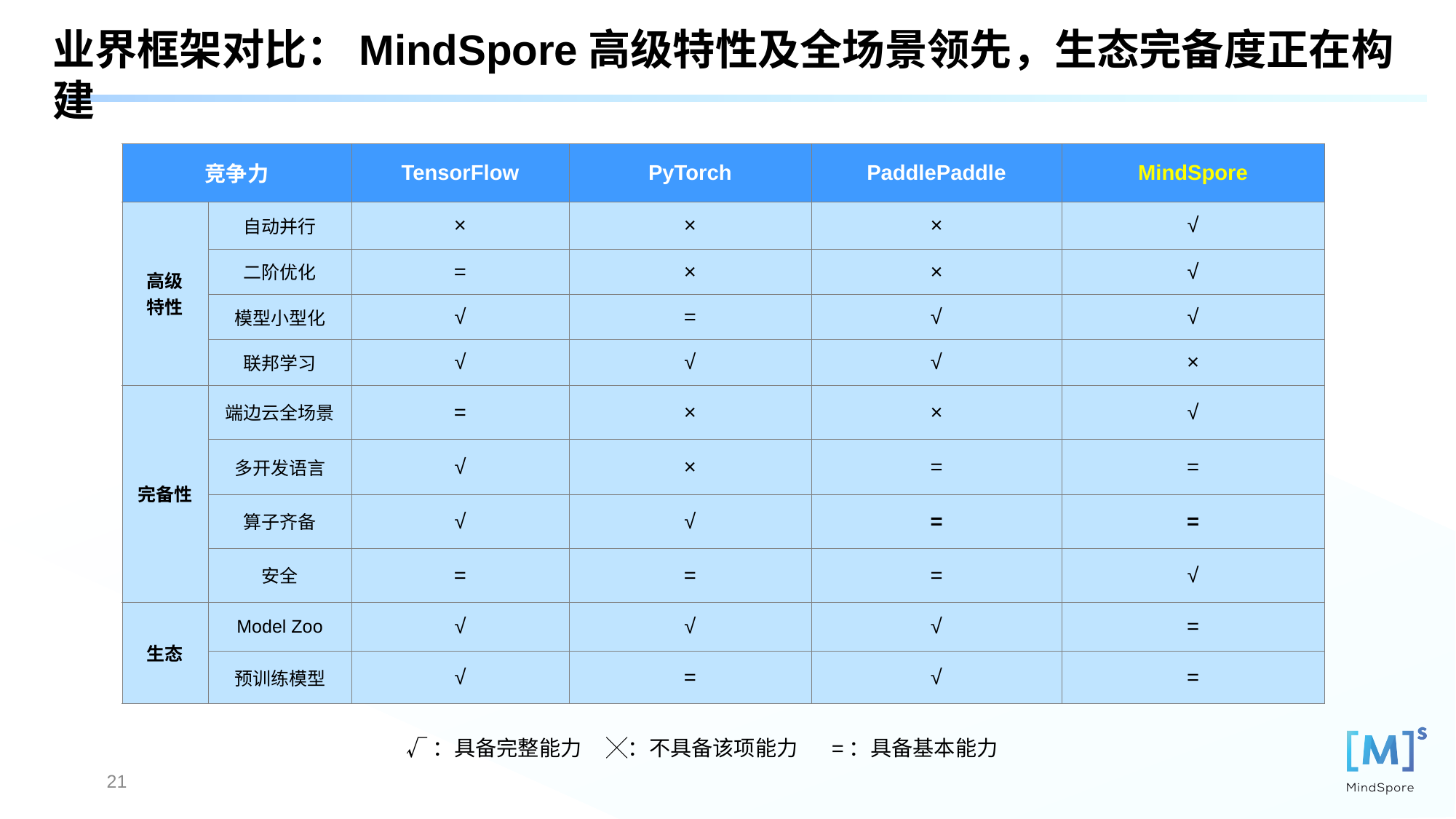

业界框架对比：MindSpore高级特性及全场景领先，生态完备度正在构建
| 竞争力 |  | TensorFlow | PyTorch | PaddlePaddle | MindSpore |
| --- | --- | --- | --- | --- | --- |
| 高级 特性 | 自动并行 | × | × | × | √ |
|  | 二阶优化 | = | × | × | √ |
|  | 模型小型化 | √ | = | √ | √ |
|  | 联邦学习 | √ | √ | √ | × |
| 完备性 | 端边云全场景 | = | × | × | √ |
|  | 多开发语言 | √ | × | = | = |
|  | 算子齐备 | √ | √ | = | = |
|  | 安全 | = | = | = | √ |
| 生态 | Model Zoo | √ | √ | √ | = |
|  | 预训练模型 | √ | = | √ | = |
√：具备完整能力     ╳：不具备该项能力      =：具备基本能力
21